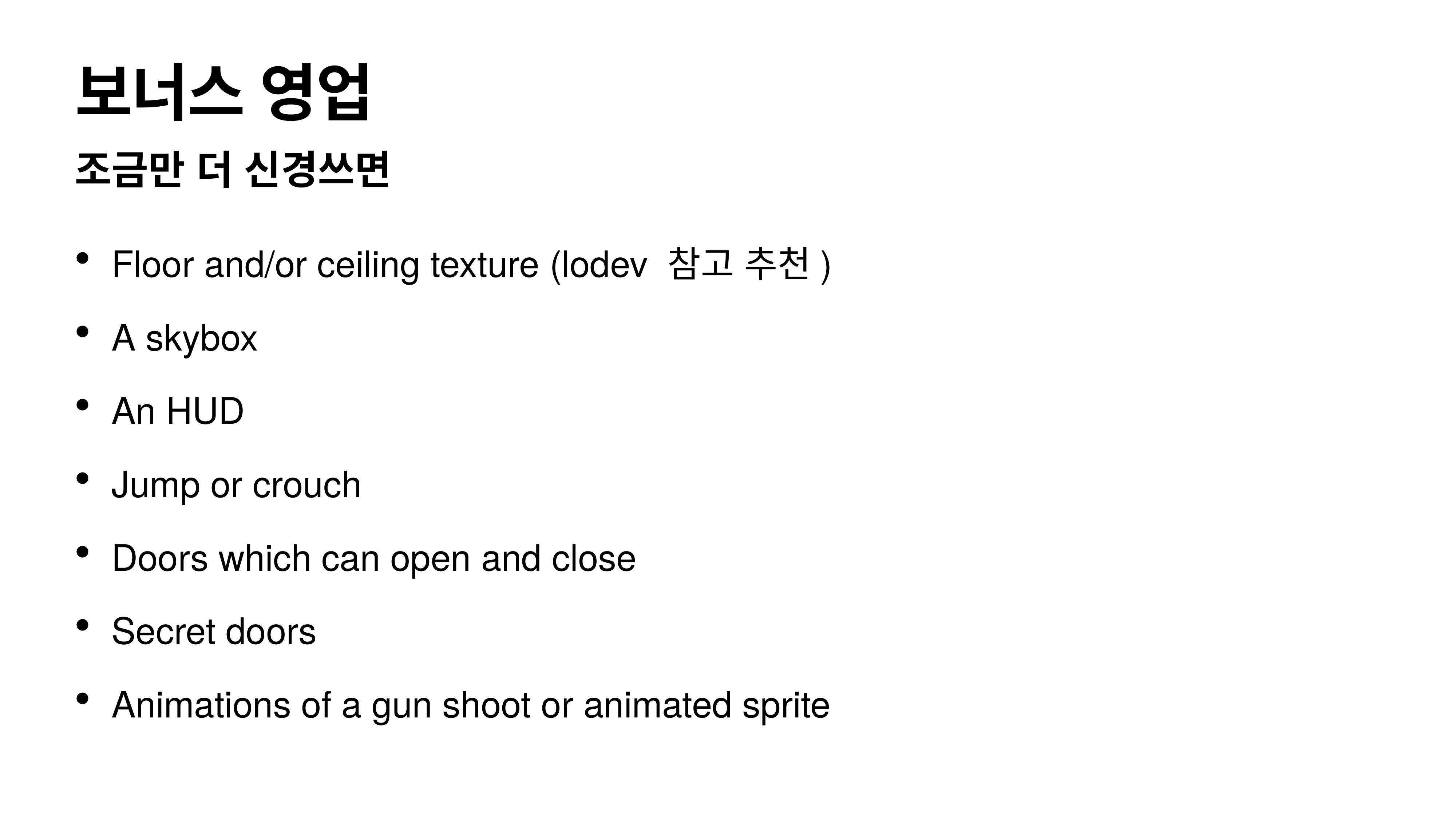

# 보너스 영업
조금만 더 신경쓰면
Floor and/or ceiling texture (lodev 참고 추천)
A skybox
An HUD
Jump or crouch
Doors which can open and close
Secret doors
Animations of a gun shoot or animated sprite